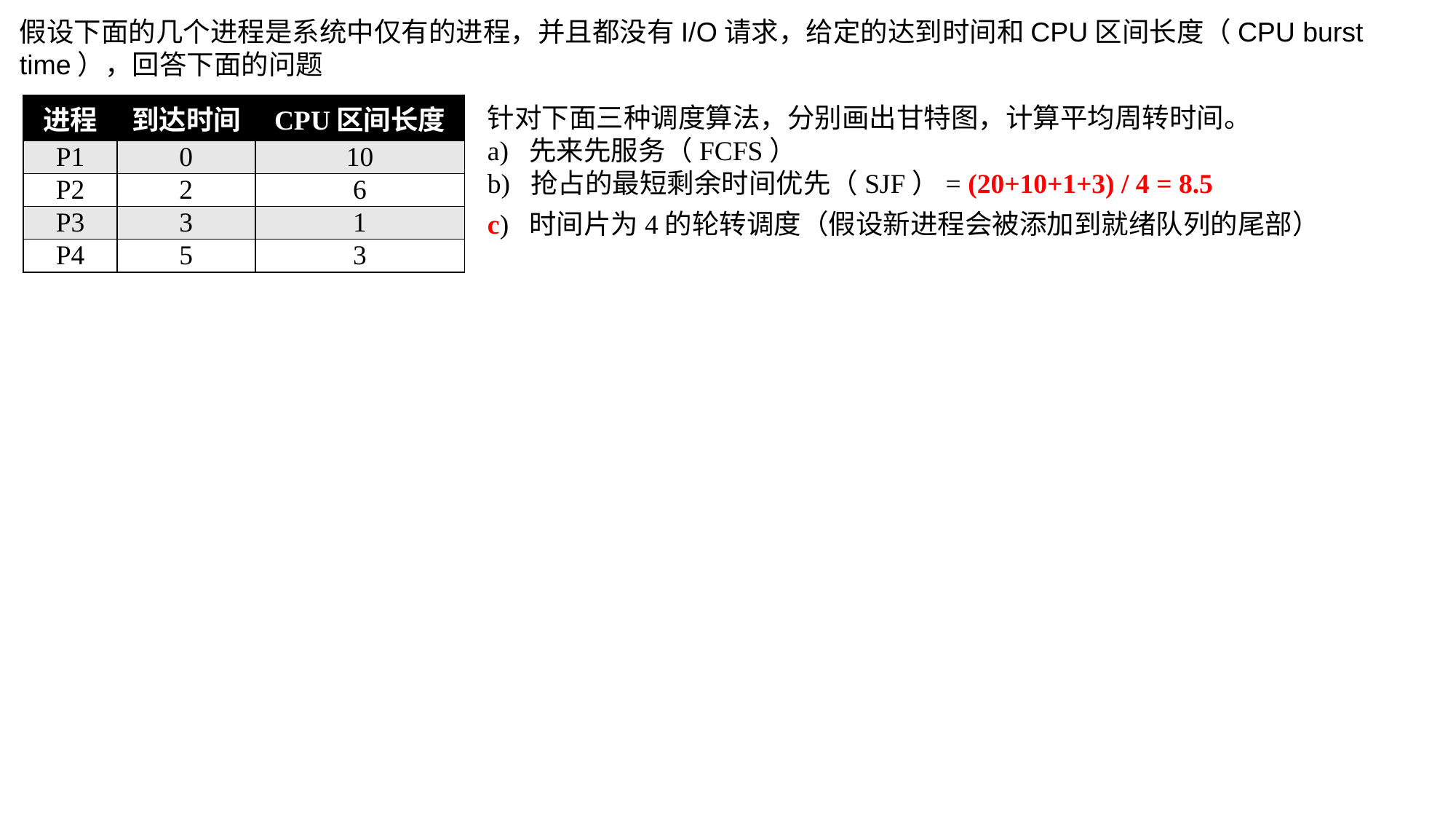

假设下面的几个进程是系统中仅有的进程，并且都没有I/O请求，给定的达到时间和CPU区间长度（CPU burst time），回答下面的问题
| 进程 | 到达时间 | CPU区间长度 |
| --- | --- | --- |
| P1 | 0 | 10 |
| P2 | 2 | 6 |
| P3 | 3 | 1 |
| P4 | 5 | 3 |
针对下面三种调度算法，分别画出甘特图，计算平均周转时间。a)  先来先服务（FCFS）b)  抢占的最短剩余时间优先（SJF）= (20+10+1+3) / 4 = 8.5c)  时间片为4的轮转调度（假设新进程会被添加到就绪队列的尾部）